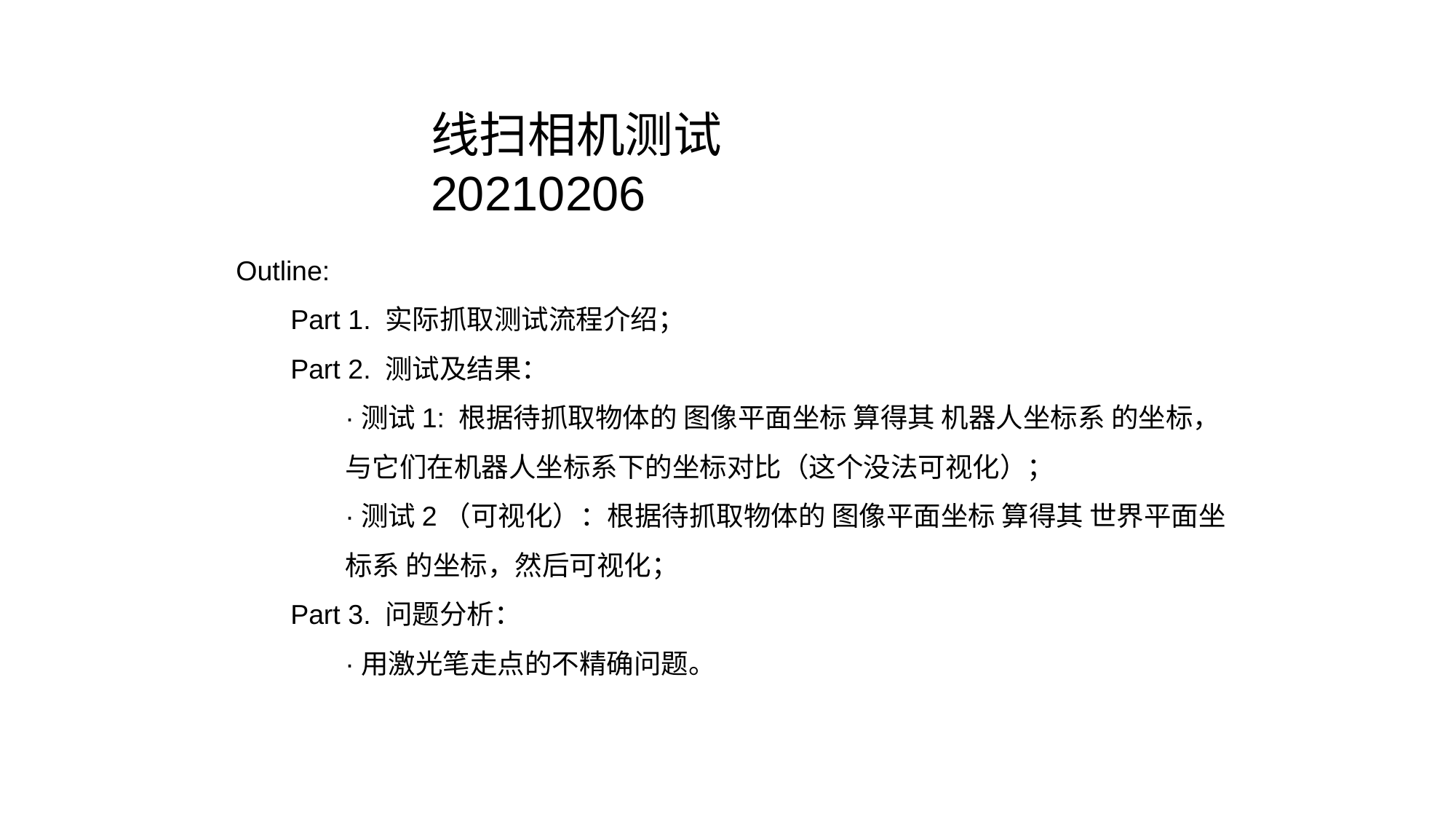

线扫相机测试 20210206
Outline:
Part 1. 实际抓取测试流程介绍；
Part 2. 测试及结果：
·测试1: 根据待抓取物体的 图像平面坐标 算得其 机器人坐标系 的坐标，与它们在机器人坐标系下的坐标对比（这个没法可视化）；
·测试2（可视化）：根据待抓取物体的 图像平面坐标 算得其 世界平面坐标系 的坐标，然后可视化；
Part 3. 问题分析：
·用激光笔走点的不精确问题。